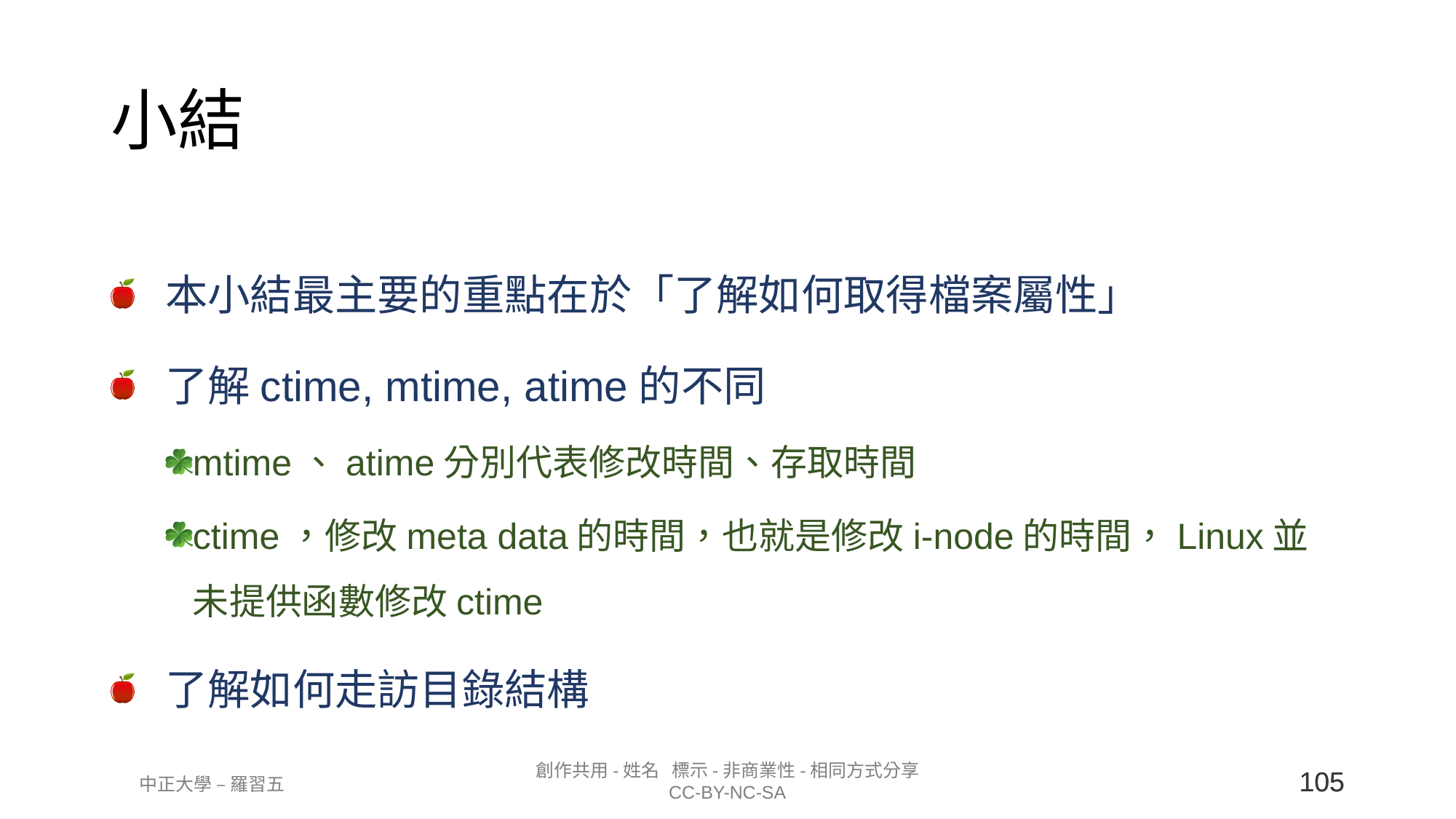

# 小結
本小結最主要的重點在於「了解如何取得檔案屬性」
了解ctime, mtime, atime的不同
mtime、atime分別代表修改時間、存取時間
ctime，修改meta data的時間，也就是修改i-node的時間，Linux並未提供函數修改ctime
了解如何走訪目錄結構